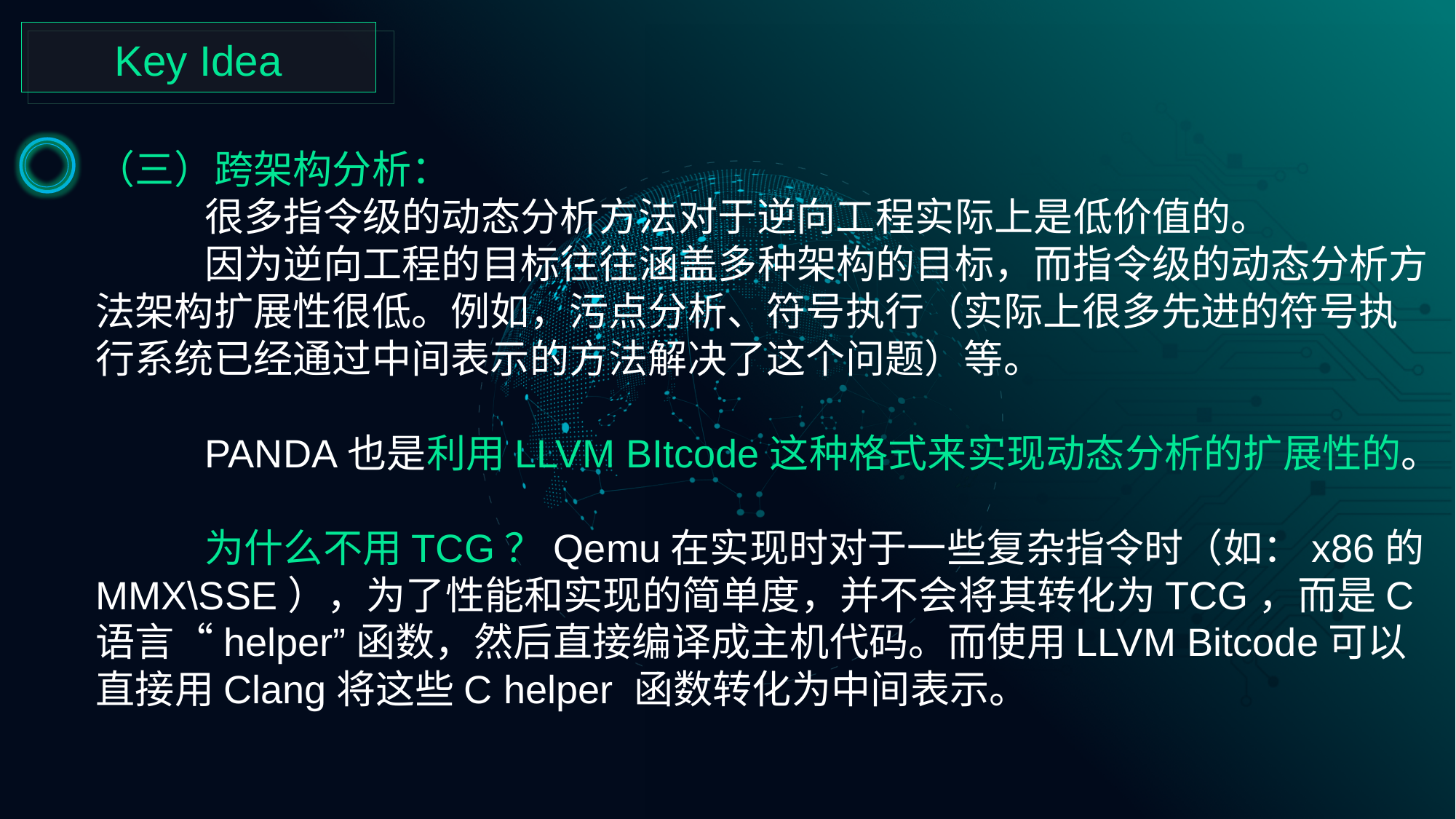

Key Idea

（三）跨架构分析：
	很多指令级的动态分析方法对于逆向工程实际上是低价值的。
	因为逆向工程的目标往往涵盖多种架构的目标，而指令级的动态分析方法架构扩展性很低。例如，污点分析、符号执行（实际上很多先进的符号执行系统已经通过中间表示的方法解决了这个问题）等。

	PANDA也是利用LLVM BItcode这种格式来实现动态分析的扩展性的。

	为什么不用TCG？Qemu在实现时对于一些复杂指令时（如：x86的MMX\SSE），为了性能和实现的简单度，并不会将其转化为TCG，而是C语言“helper”函数，然后直接编译成主机代码。而使用LLVM Bitcode可以直接用Clang将这些C helper 函数转化为中间表示。